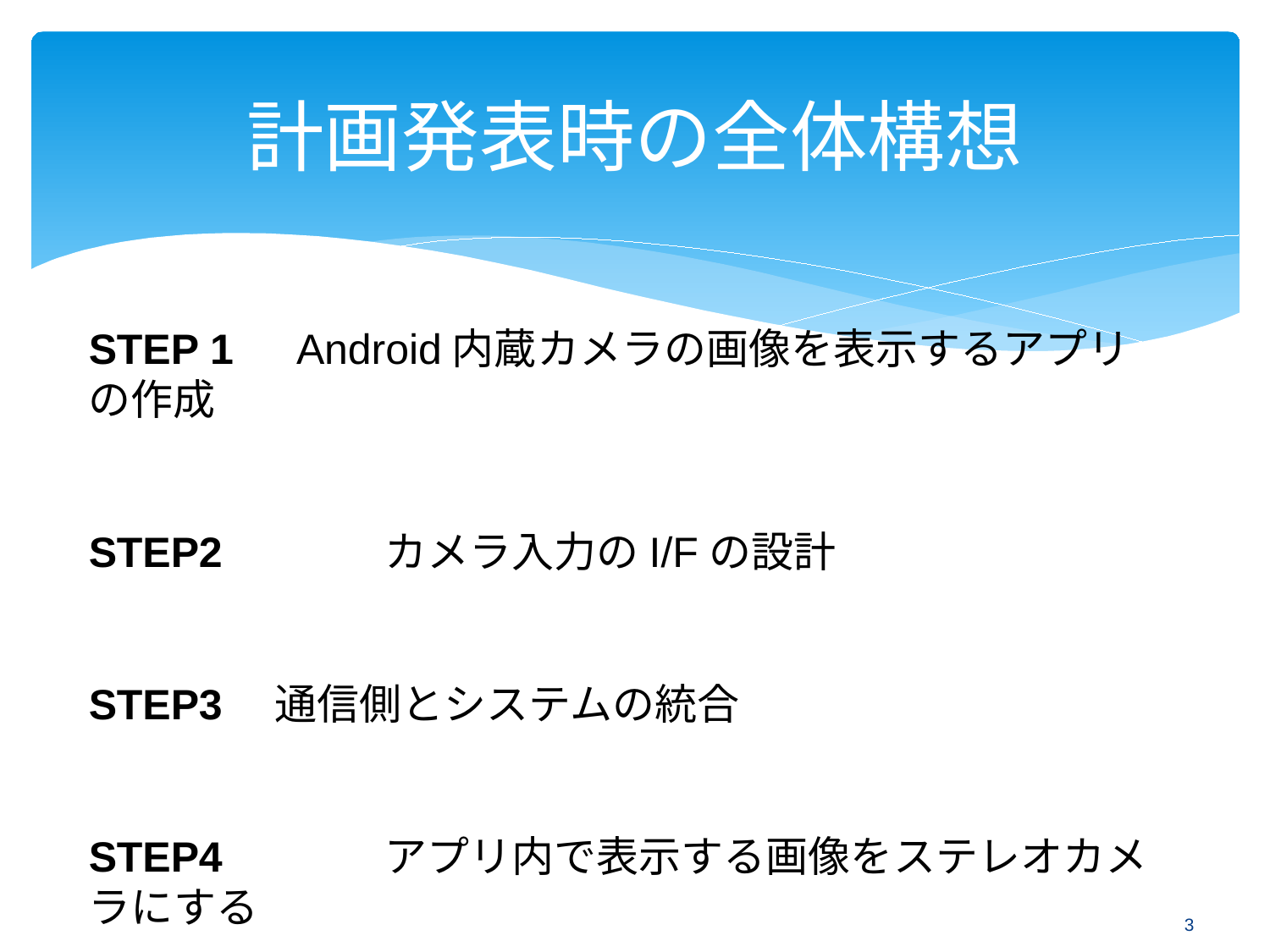

# 計画発表時の全体構想
STEP 1　Android内蔵カメラの画像を表示するアプリの作成

STEP2	　カメラ入力のI/Fの設計

STEP3　通信側とシステムの統合

STEP4	　アプリ内で表示する画像をステレオカメラにする
3